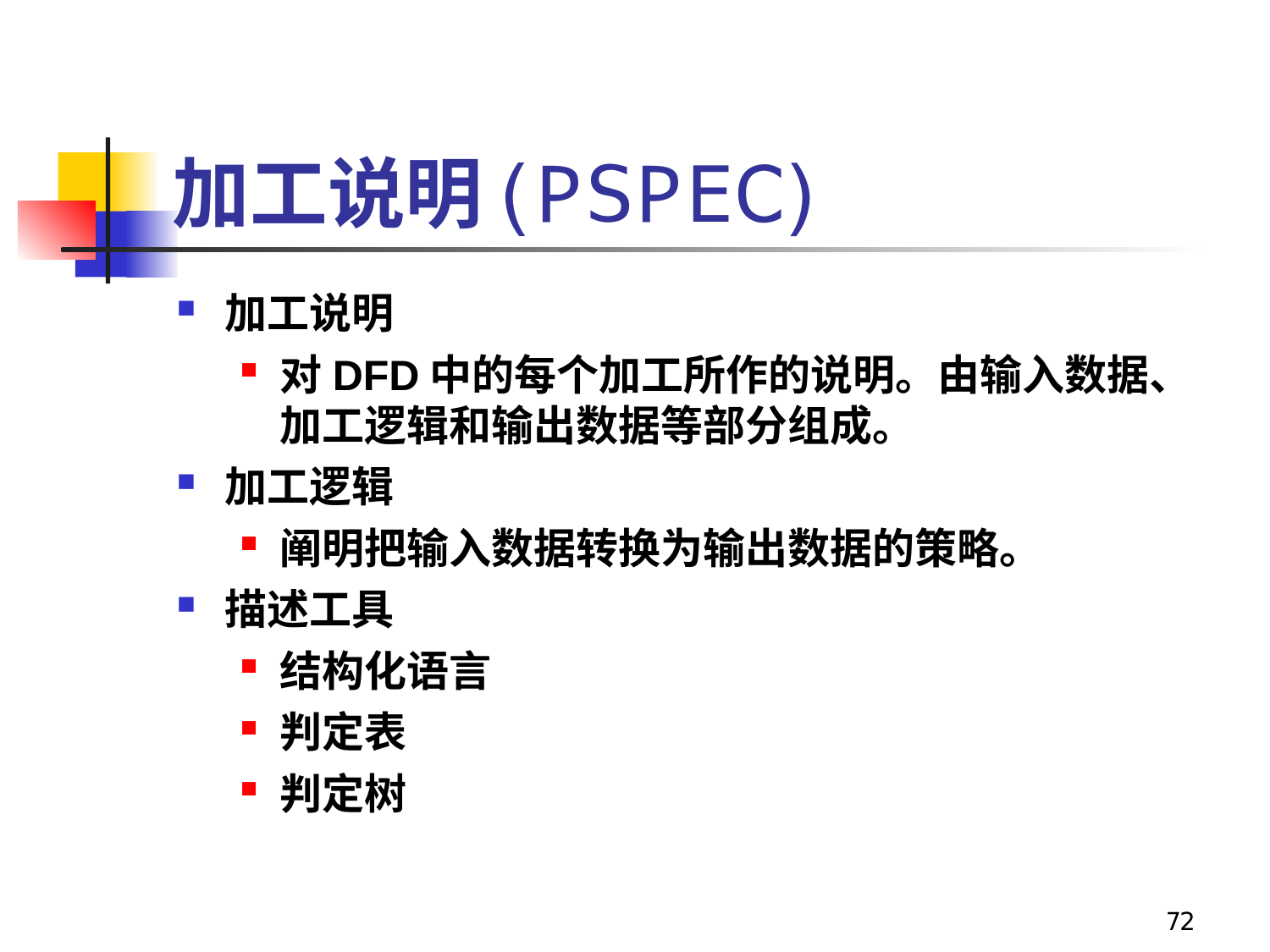

# 加工说明(PSPEC)
加工说明
对DFD中的每个加工所作的说明。由输入数据、加工逻辑和输出数据等部分组成。
加工逻辑
阐明把输入数据转换为输出数据的策略。
描述工具
结构化语言
判定表
判定树
72